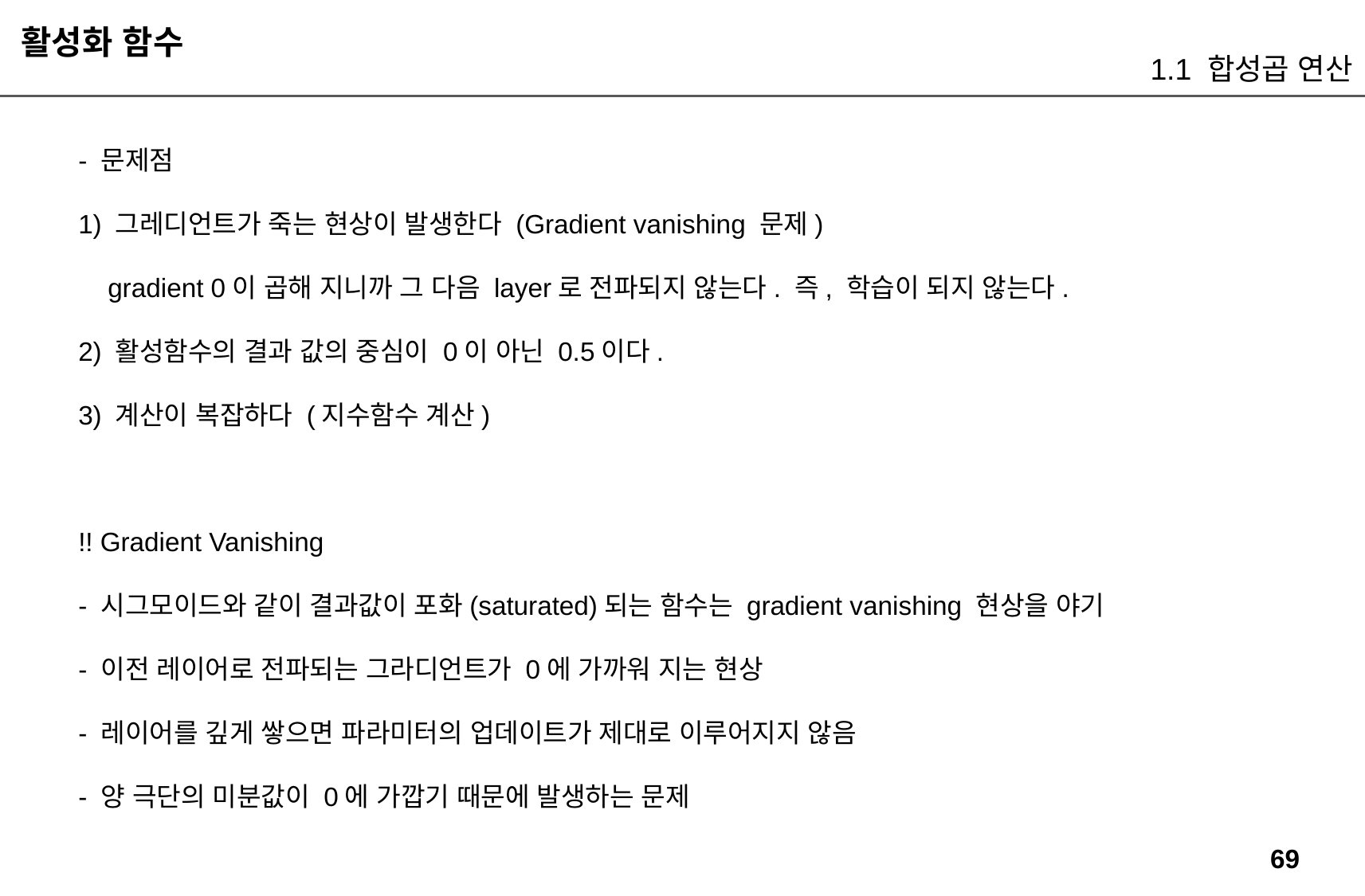

활성화 함수
1.1 합성곱 연산
- 문제점

1) 그레디언트가 죽는 현상이 발생한다 (Gradient vanishing 문제)

    gradient 0이 곱해 지니까 그 다음 layer로 전파되지 않는다. 즉, 학습이 되지 않는다.

2) 활성함수의 결과 값의 중심이 0이 아닌 0.5이다.

3) 계산이 복잡하다 (지수함수 계산)

!! Gradient Vanishing

- 시그모이드와 같이 결과값이 포화(saturated)되는 함수는 gradient vanishing 현상을 야기

- 이전 레이어로 전파되는 그라디언트가 0에 가까워 지는 현상

- 레이어를 깊게 쌓으면 파라미터의 업데이트가 제대로 이루어지지 않음

- 양 극단의 미분값이 0에 가깝기 때문에 발생하는 문제